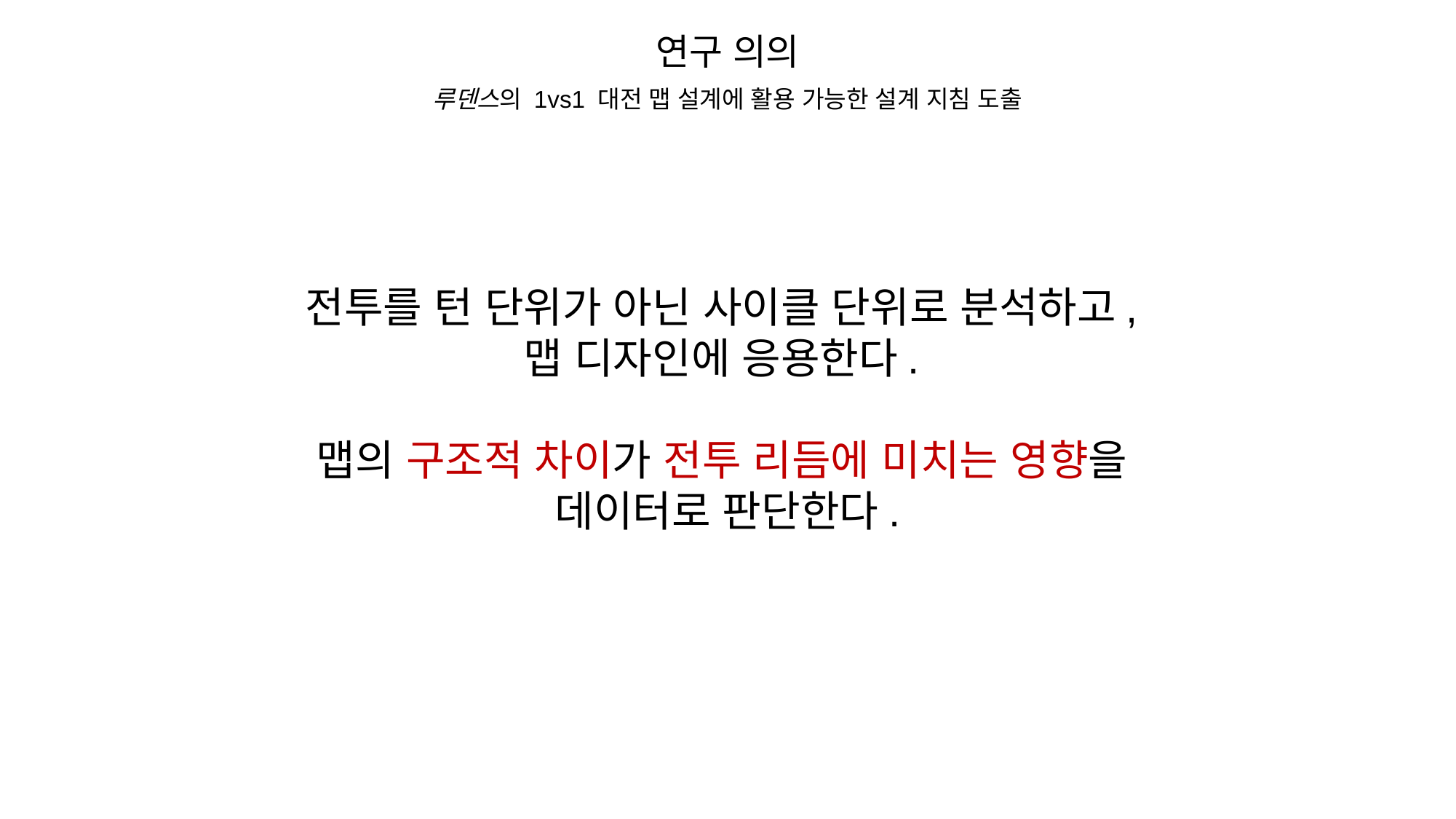

연구 의의
루덴스의 1vs1 대전 맵 설계에 활용 가능한 설계 지침 도출
전투를 턴 단위가 아닌 사이클 단위로 분석하고,
맵 디자인에 응용한다.

맵의 구조적 차이가 전투 리듬에 미치는 영향을
데이터로 판단한다.